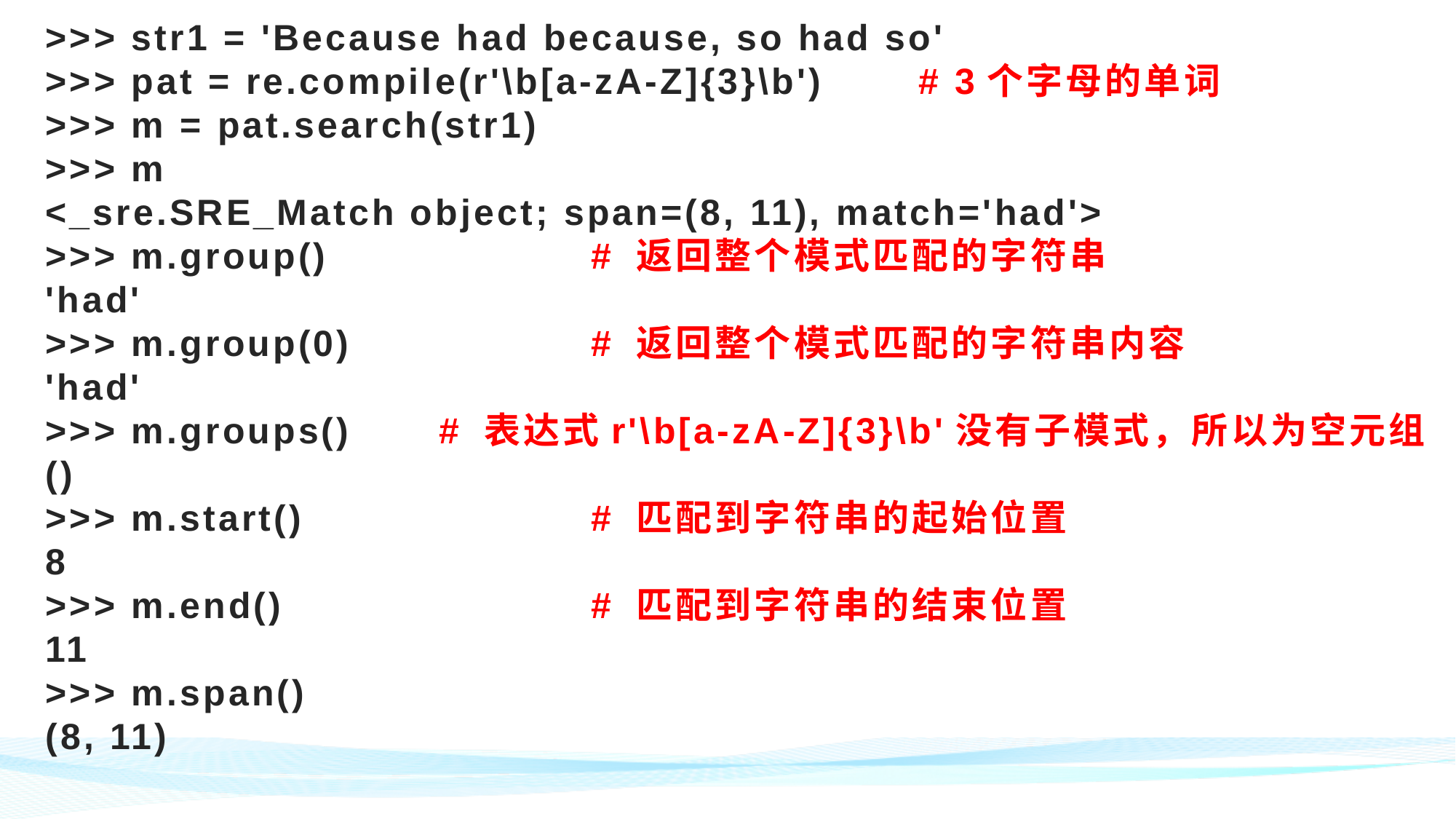

# >>> str1 = 'Because had because, so had so' >>> pat = re.compile(r'\b[a-zA-Z]{3}\b')	# 3个字母的单词 >>> m = pat.search(str1) >>> m <_sre.SRE_Match object; span=(8, 11), match='had'> >>> m.group()			# 返回整个模式匹配的字符串 'had' >>> m.group(0)			# 返回整个模式匹配的字符串内容 'had' >>> m.groups()	     # 表达式r'\b[a-zA-Z]{3}\b'没有子模式，所以为空元组 () >>> m.start()			# 匹配到字符串的起始位置 8 >>> m.end()			# 匹配到字符串的结束位置 11 >>> m.span() (8, 11)